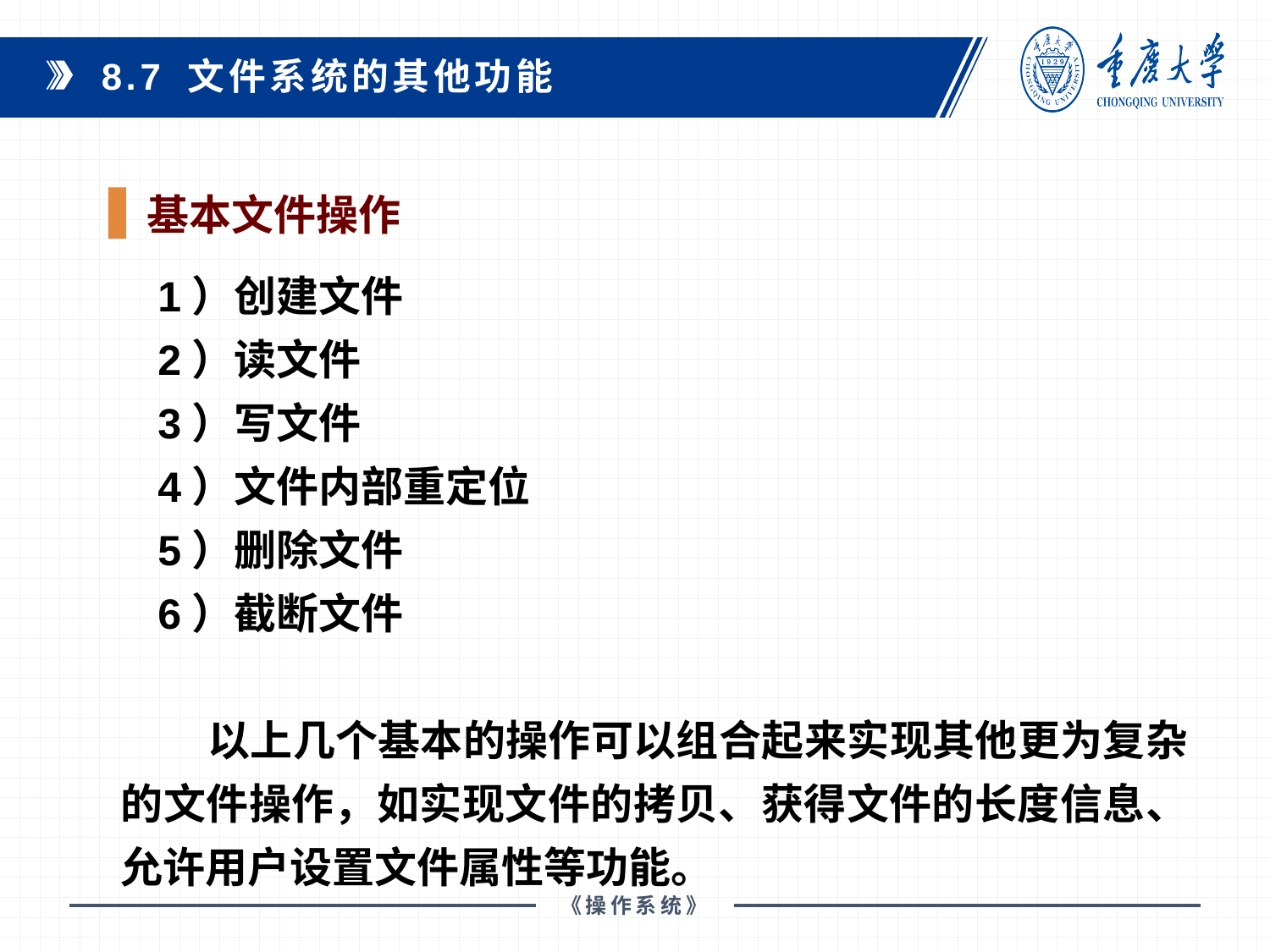

8.7 文件系统的其他功能

1）创建文件
2）读文件
3）写文件
4）文件内部重定位
5）删除文件
6）截断文件

    以上几个基本的操作可以组合起来实现其他更为复杂的文件操作，如实现文件的拷贝、获得文件的长度信息、允许用户设置文件属性等功能。
基本文件操作